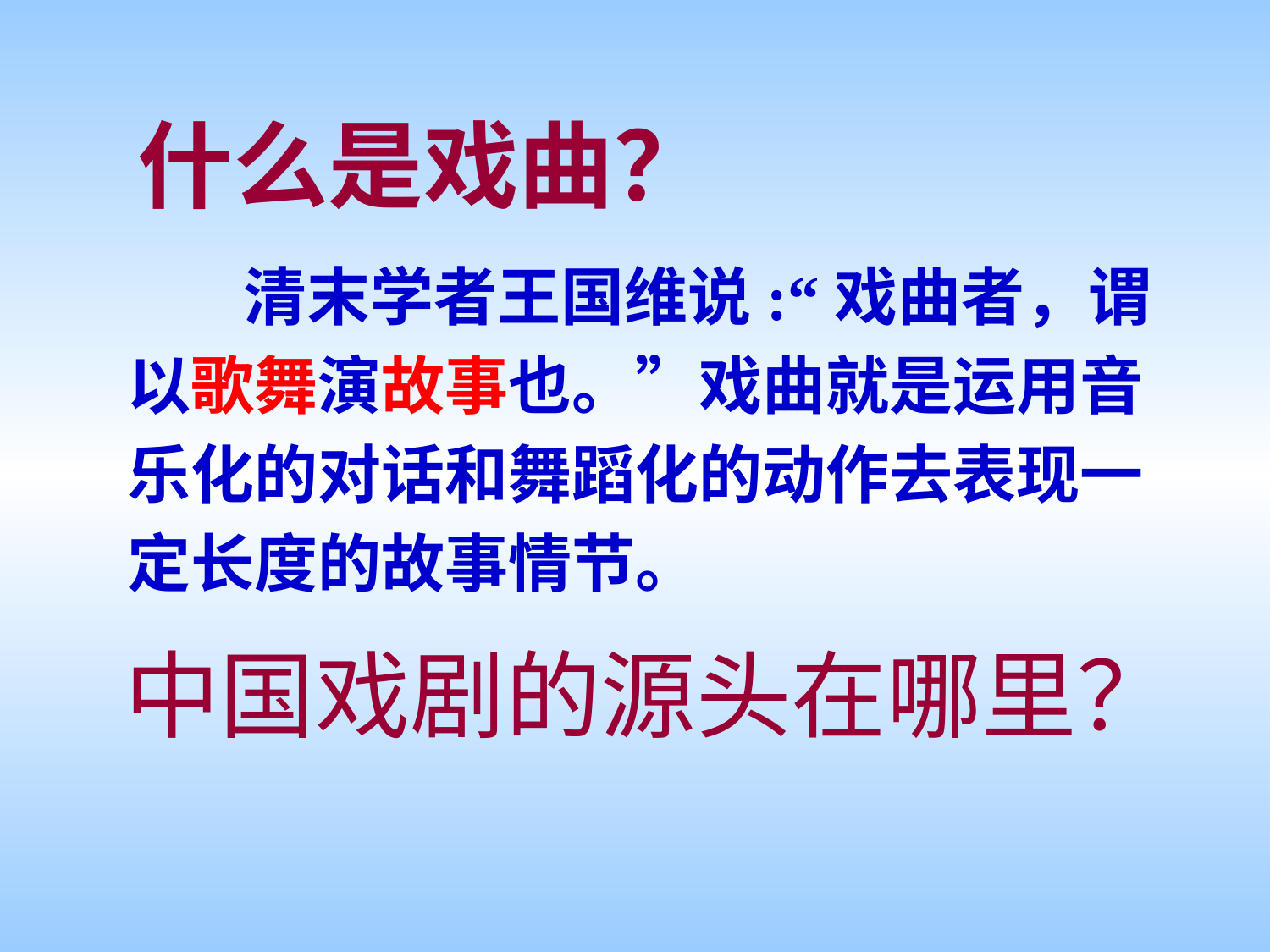

什么是戏曲？
       清末学者王国维说:“戏曲者，谓
以歌舞演故事也。”戏曲就是运用音
乐化的对话和舞蹈化的动作去表现一
定长度的故事情节。
中国戏剧的源头在哪里？